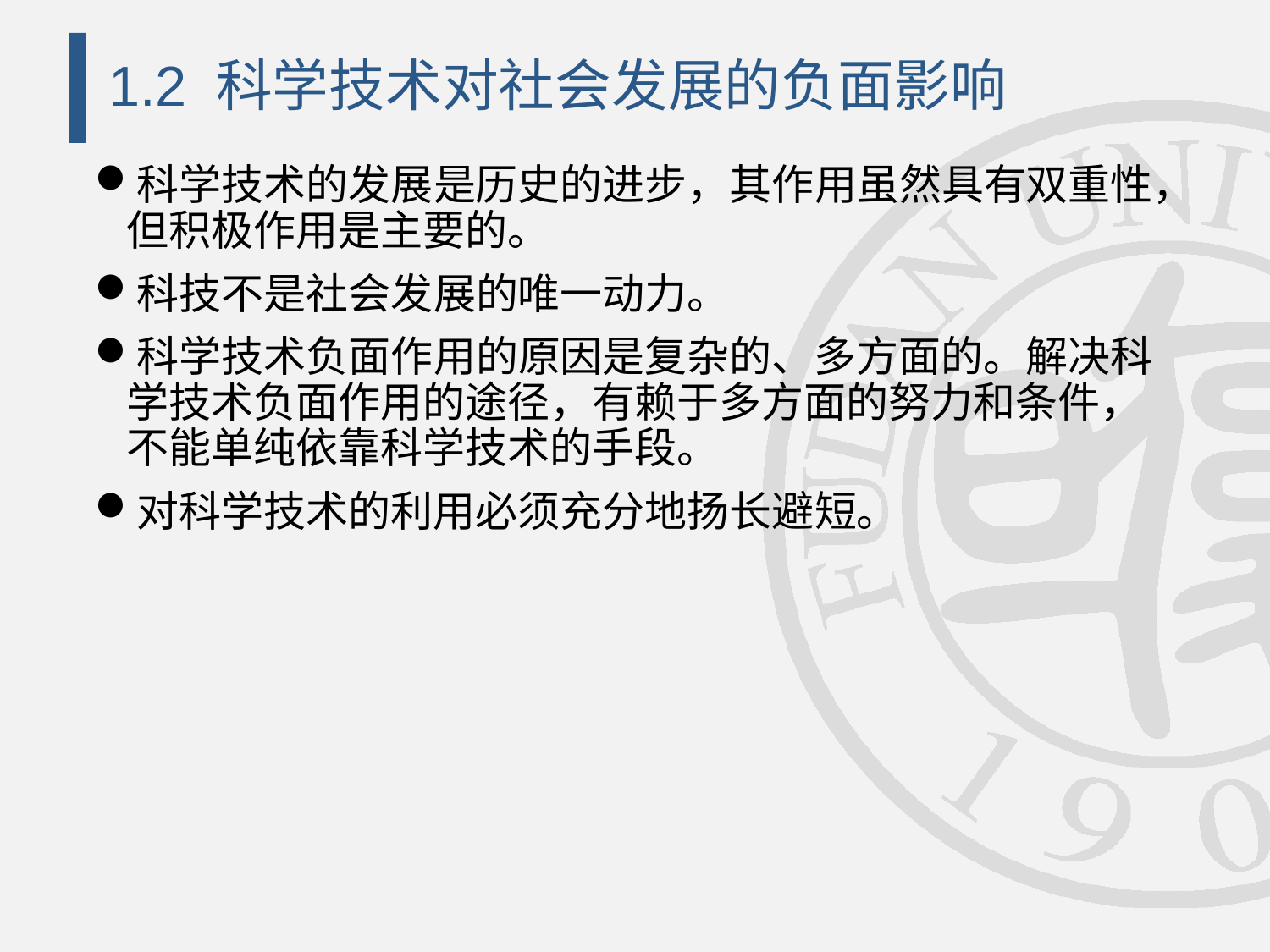

# 1.2 科学技术对社会发展的负面影响
科学技术的发展是历史的进步，其作用虽然具有双重性，但积极作用是主要的。
科技不是社会发展的唯一动力。
科学技术负面作用的原因是复杂的、多方面的。解决科学技术负面作用的途径，有赖于多方面的努力和条件，不能单纯依靠科学技术的手段。
对科学技术的利用必须充分地扬长避短。